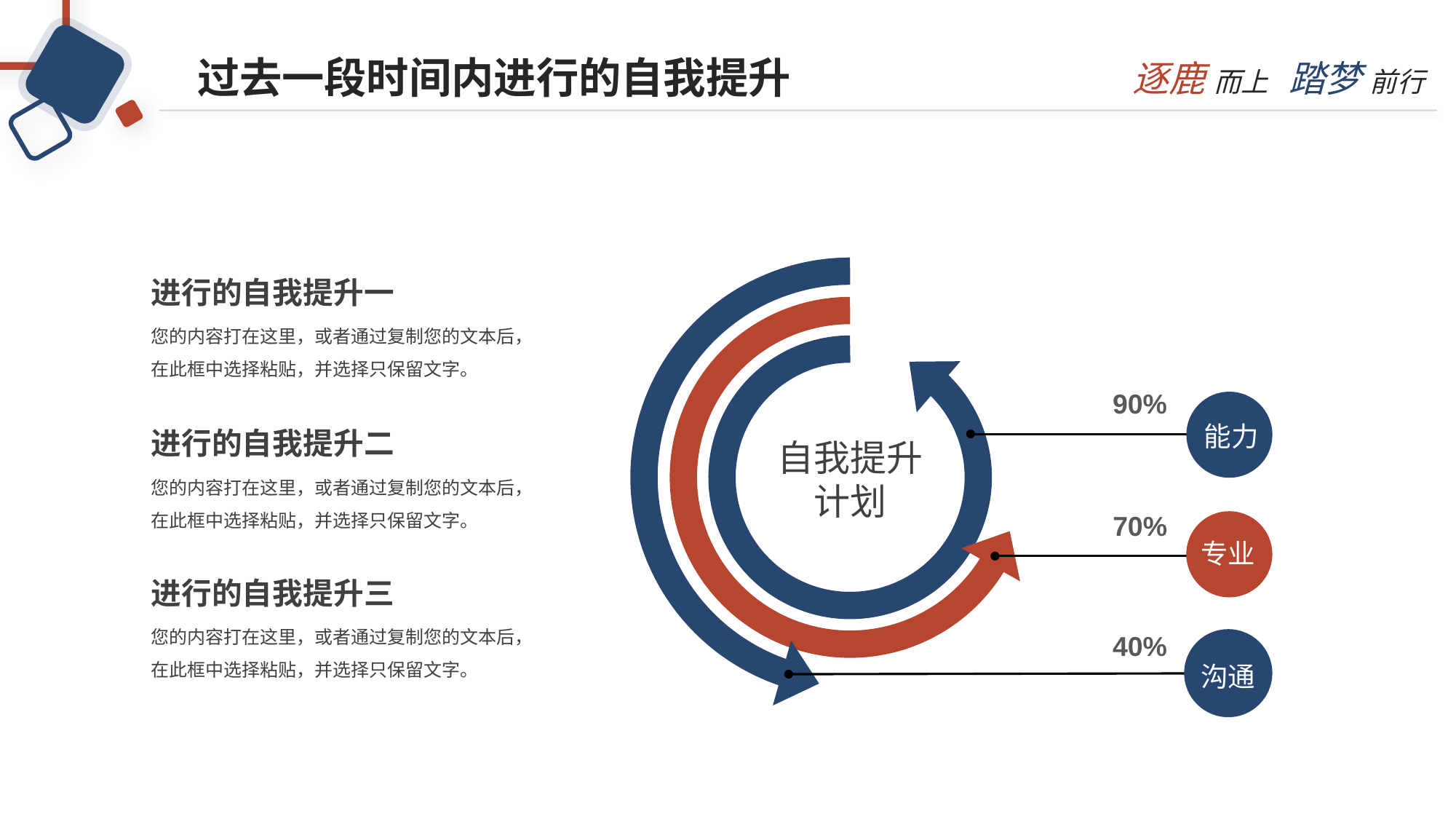

过去一段时间内进行的自我提升
进行的自我提升一

90%

自我提升计划
70%

40%

您的内容打在这里，或者通过复制您的文本后，在此框中选择粘贴，并选择只保留文字。
能力
进行的自我提升二
您的内容打在这里，或者通过复制您的文本后，在此框中选择粘贴，并选择只保留文字。
专业
进行的自我提升三
您的内容打在这里，或者通过复制您的文本后，在此框中选择粘贴，并选择只保留文字。
沟通